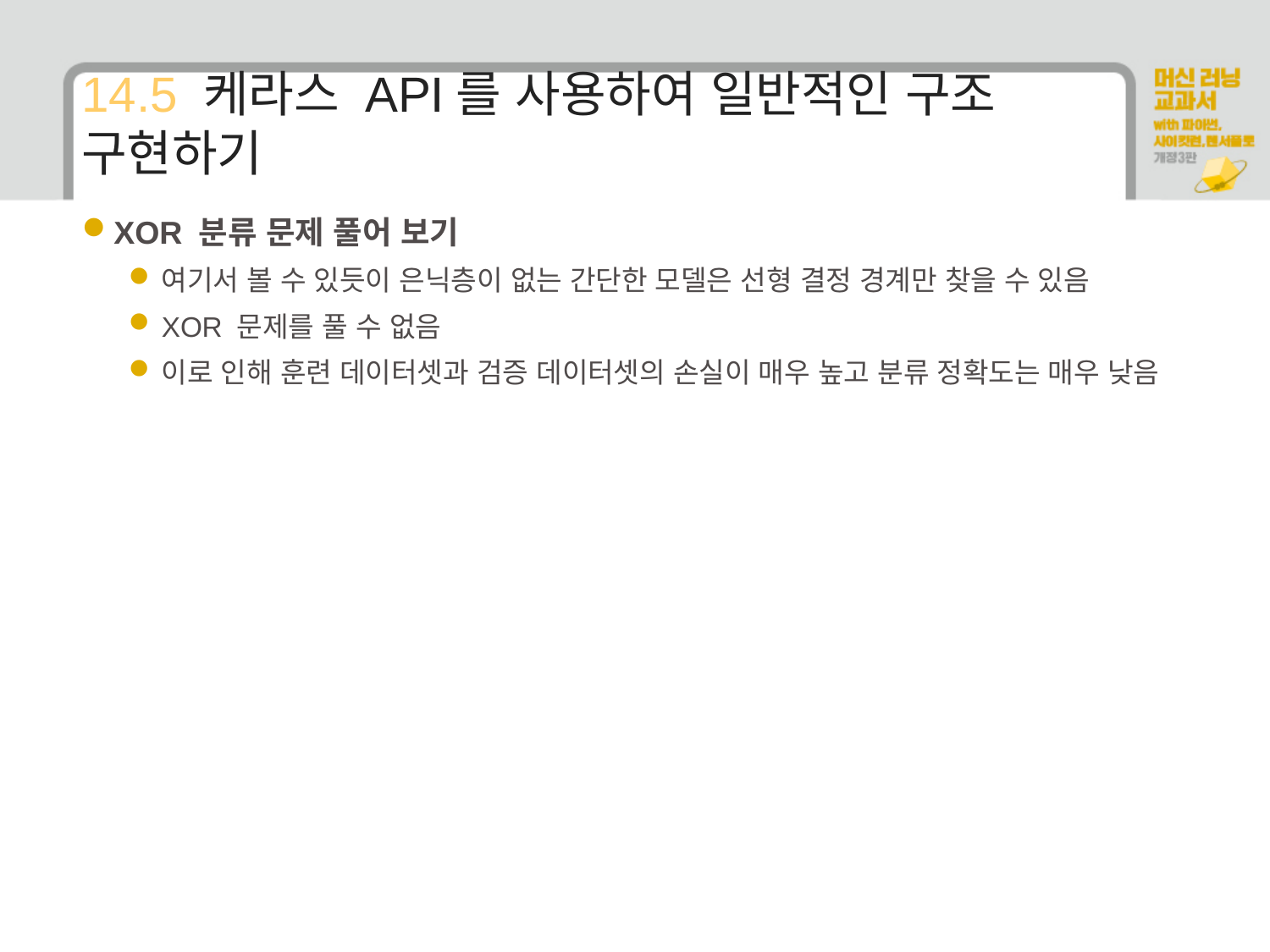

# 14.5 케라스 API를 사용하여 일반적인 구조 구현하기
XOR 분류 문제 풀어 보기
여기서 볼 수 있듯이 은닉층이 없는 간단한 모델은 선형 결정 경계만 찾을 수 있음
XOR 문제를 풀 수 없음
이로 인해 훈련 데이터셋과 검증 데이터셋의 손실이 매우 높고 분류 정확도는 매우 낮음